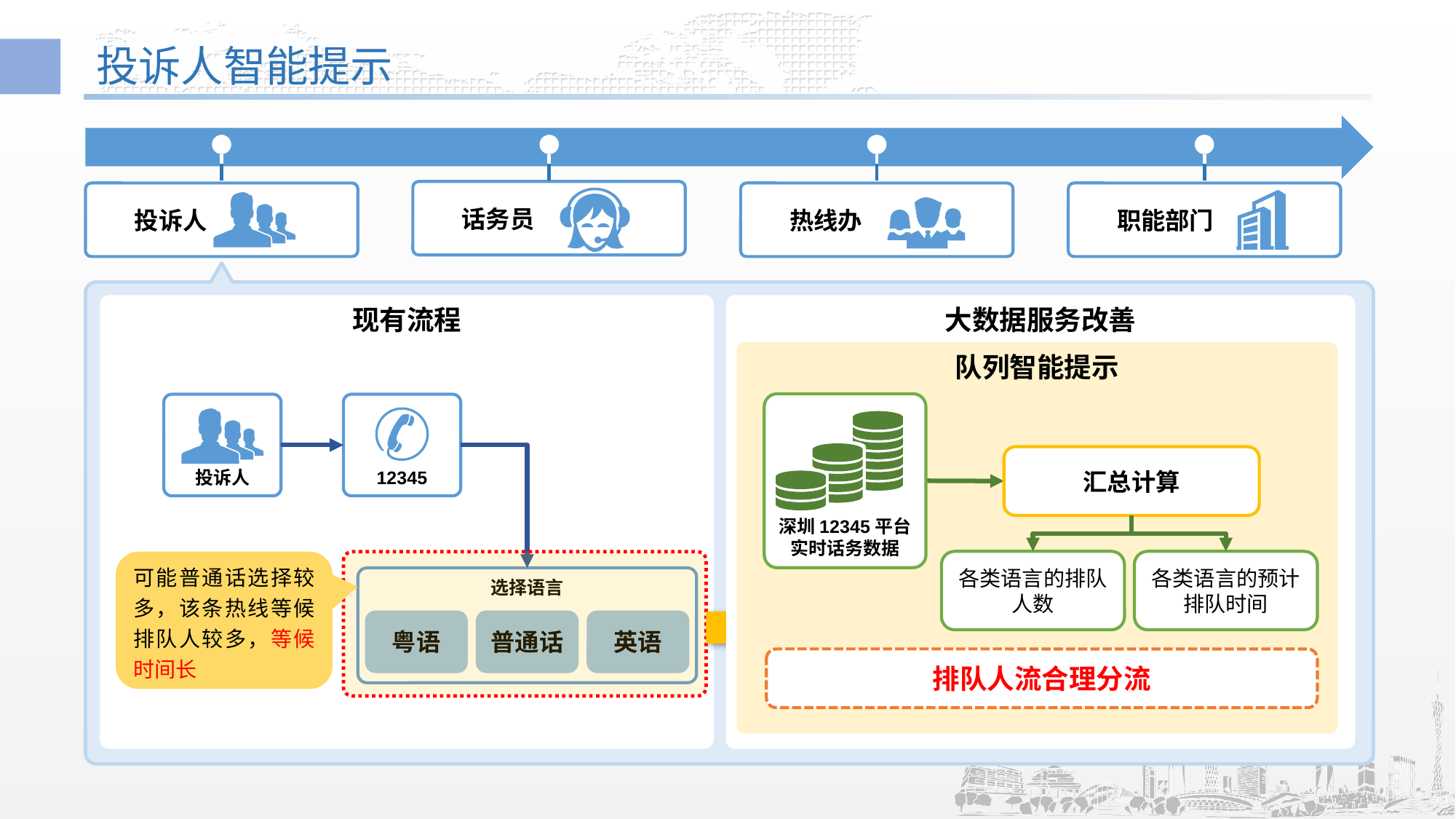

# 投诉人智能提示

话务员
投诉人
热线办
职能部门

现有流程
大数据服务改善
队列智能提示
深圳12345平台
实时话务数据

投诉人

12345

汇总计算
各类语言的排队人数
各类语言的预计排队时间
可能普通话选择较多，该条热线等候排队人较多，等候时间长

选择语言
粤语
普通话
英语

排队人流合理分流